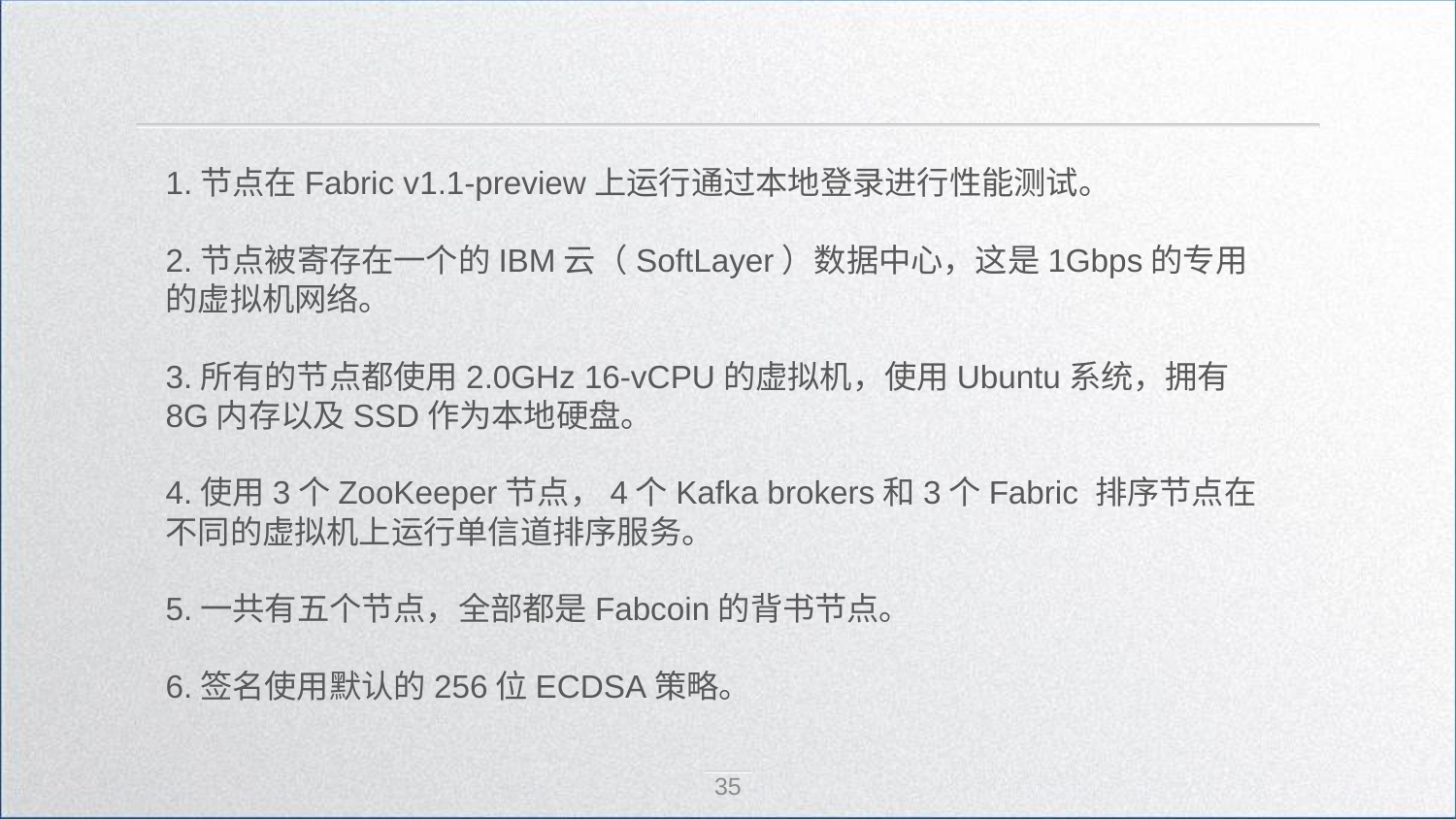

1.节点在Fabric v1.1-preview上运行通过本地登录进行性能测试。

2.节点被寄存在一个的IBM云（SoftLayer）数据中心，这是1Gbps的专用的虚拟机网络。

3.所有的节点都使用2.0GHz 16-vCPU的虚拟机，使用Ubuntu系统，拥有8G内存以及SSD作为本地硬盘。

4.使用3个ZooKeeper节点，4个Kafka brokers和3个Fabric 排序节点在不同的虚拟机上运行单信道排序服务。

5.一共有五个节点，全部都是Fabcoin的背书节点。

6.签名使用默认的256位ECDSA策略。

35